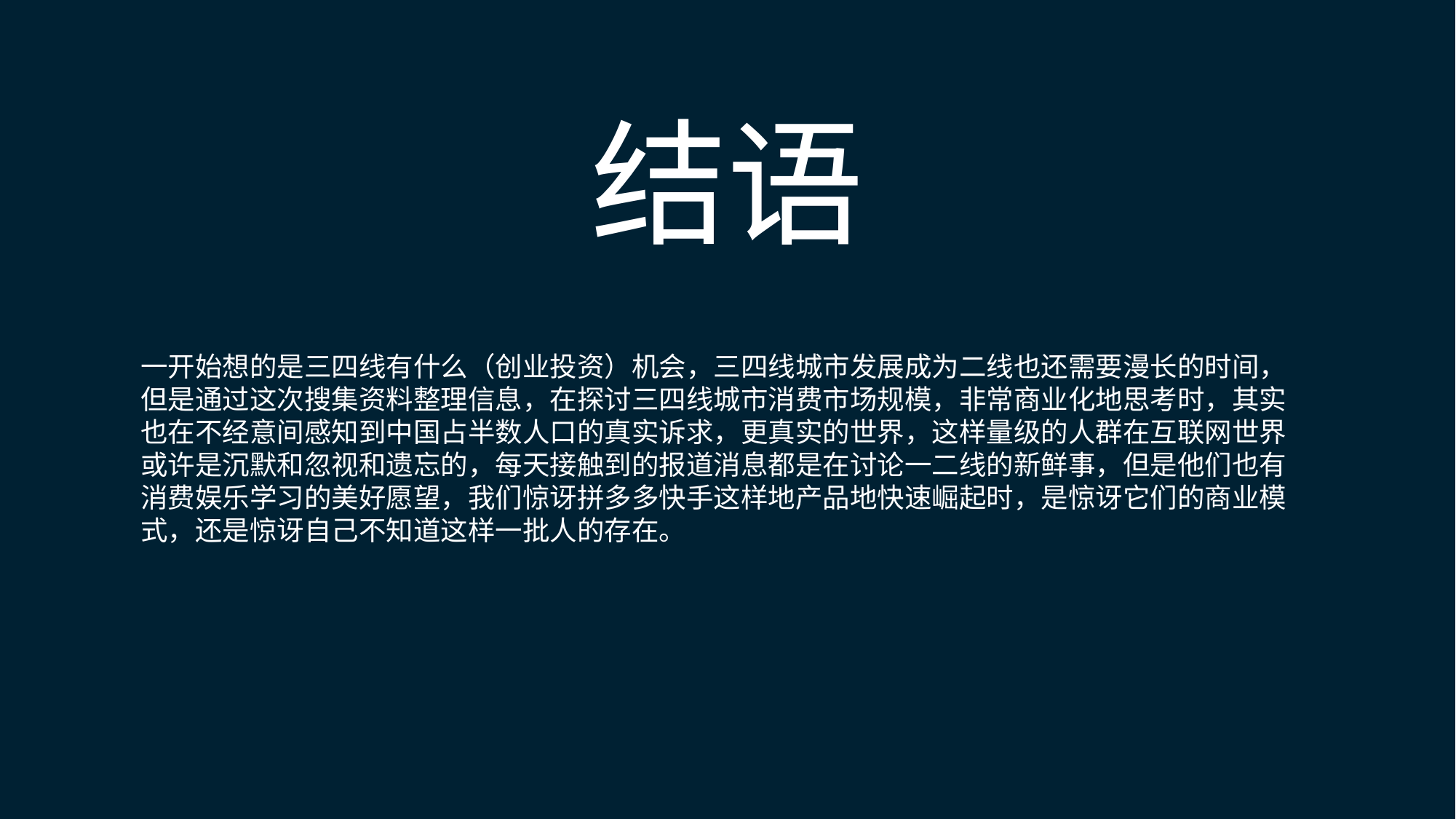

结语
一开始想的是三四线有什么（创业投资）机会，三四线城市发展成为二线也还需要漫长的时间，但是通过这次搜集资料整理信息，在探讨三四线城市消费市场规模，非常商业化地思考时，其实也在不经意间感知到中国占半数人口的真实诉求，更真实的世界，这样量级的人群在互联网世界或许是沉默和忽视和遗忘的，每天接触到的报道消息都是在讨论一二线的新鲜事，但是他们也有消费娱乐学习的美好愿望，我们惊讶拼多多快手这样地产品地快速崛起时，是惊讶它们的商业模式，还是惊讶自己不知道这样一批人的存在。